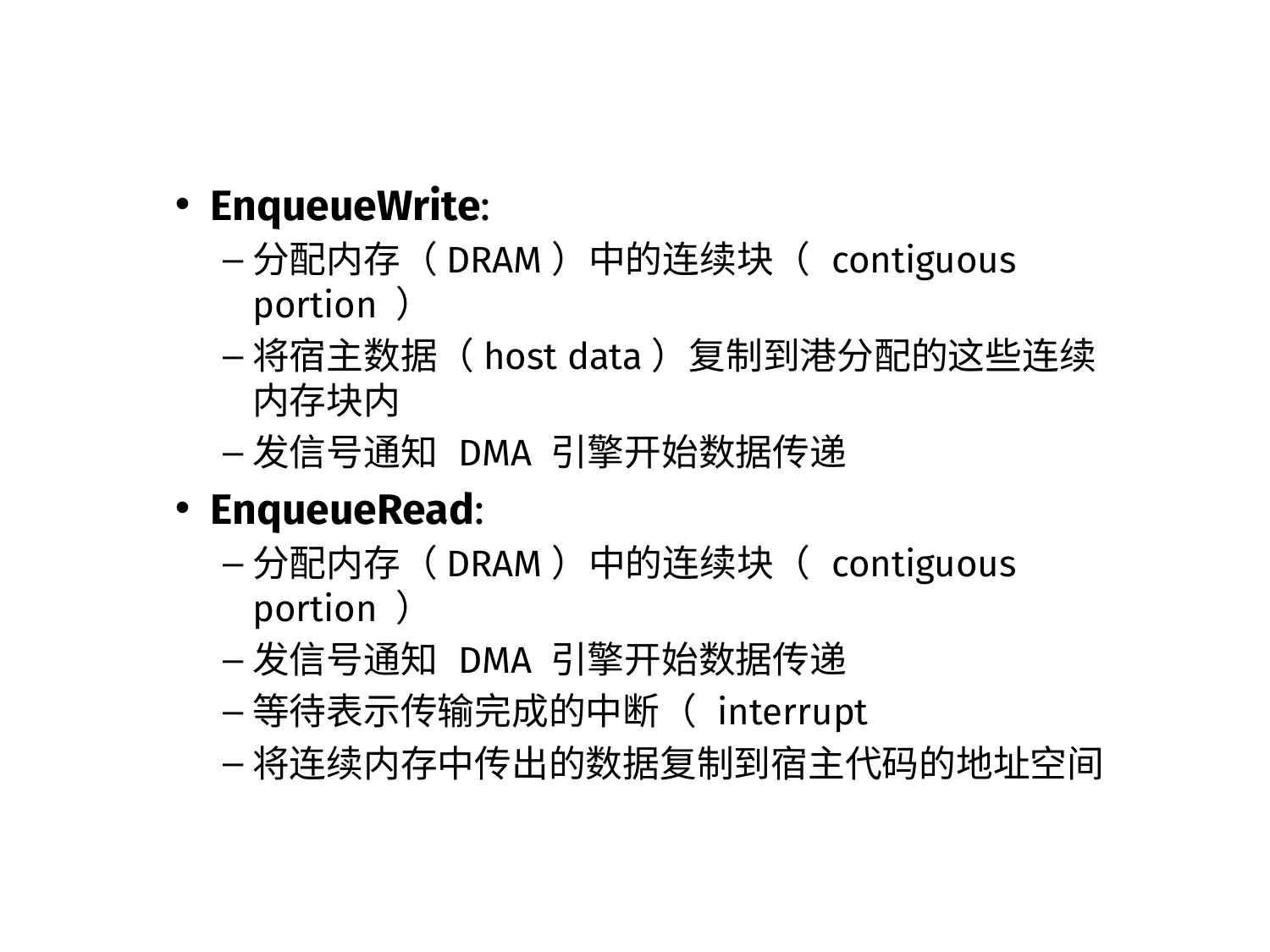

EnqueueWrite:
分配内存（DRAM）中的连续块（ contiguous portion ）
将宿主数据（host data）复制到港分配的这些连续内存块内
发信号通知 DMA 引擎开始数据传递
EnqueueRead:
分配内存（DRAM）中的连续块（ contiguous portion ）
发信号通知 DMA 引擎开始数据传递
等待表示传输完成的中断（ interrupt
将连续内存中传出的数据复制到宿主代码的地址空间